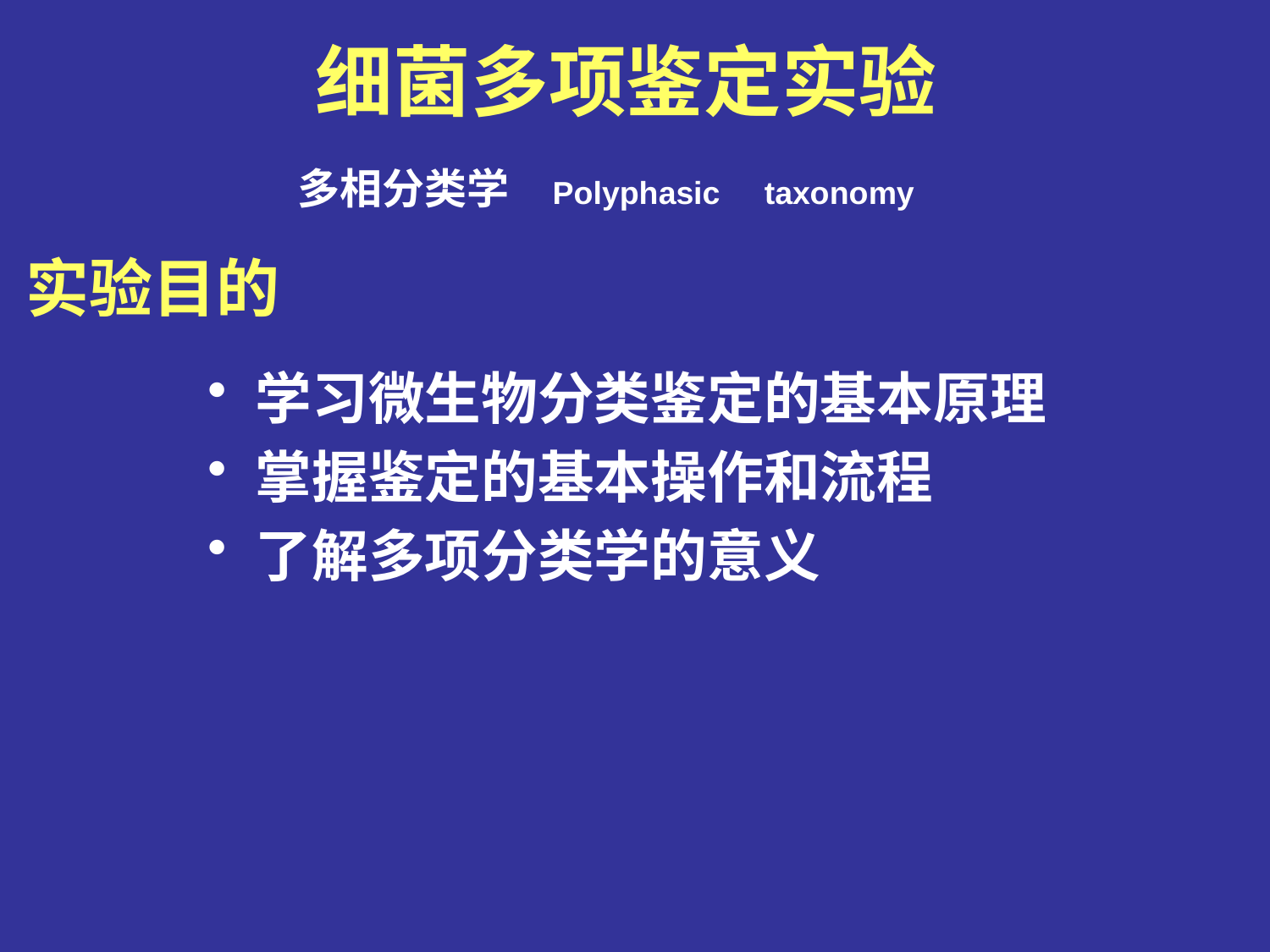

# 细菌多项鉴定实验
多相分类学     Polyphasic     taxonomy
实验目的
学习微生物分类鉴定的基本原理
掌握鉴定的基本操作和流程
了解多项分类学的意义